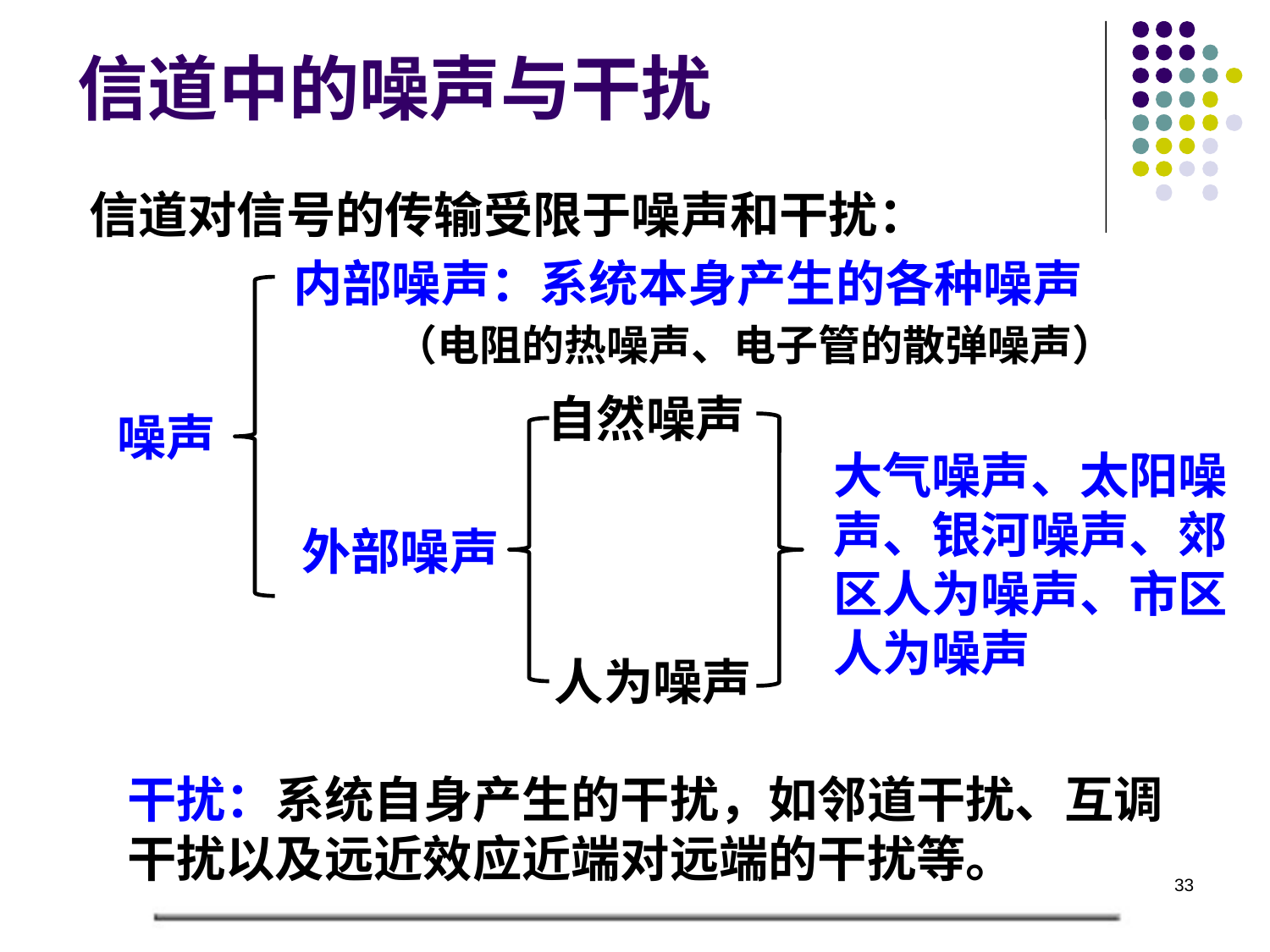

# 信道中的噪声与干扰
信道对信号的传输受限于噪声和干扰：
内部噪声：系统本身产生的各种噪声
        （电阻的热噪声、电子管的散弹噪声）

自然噪声
噪声

大气噪声、太阳噪声、银河噪声、郊区人为噪声、市区人为噪声
外部噪声
人为噪声
干扰：系统自身产生的干扰，如邻道干扰、互调干扰以及远近效应近端对远端的干扰等。
33